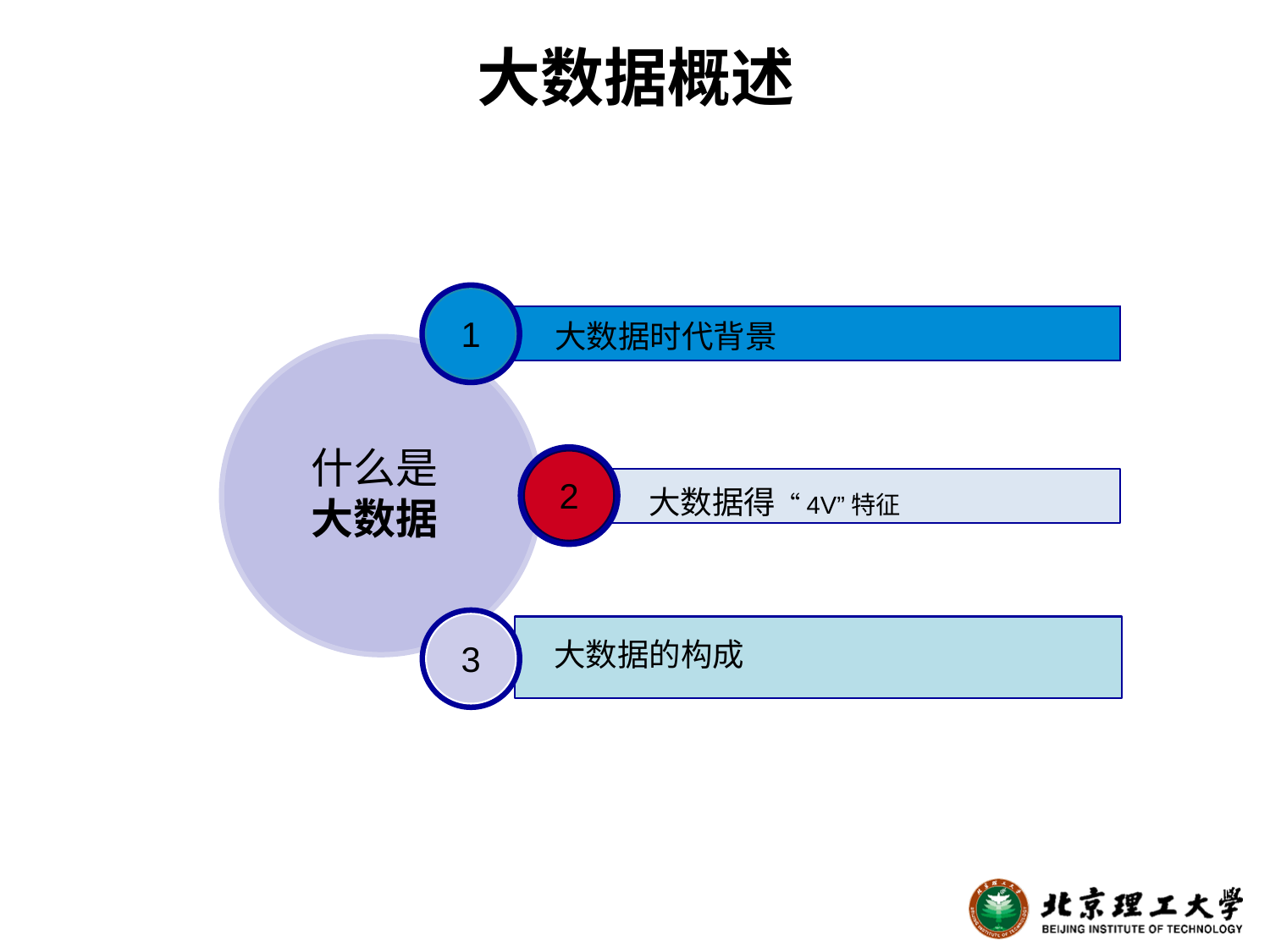

# 大数据概述

1

什么是
大数据

大数据时代背景

2

大数据得“4V”特征

3

大数据的构成